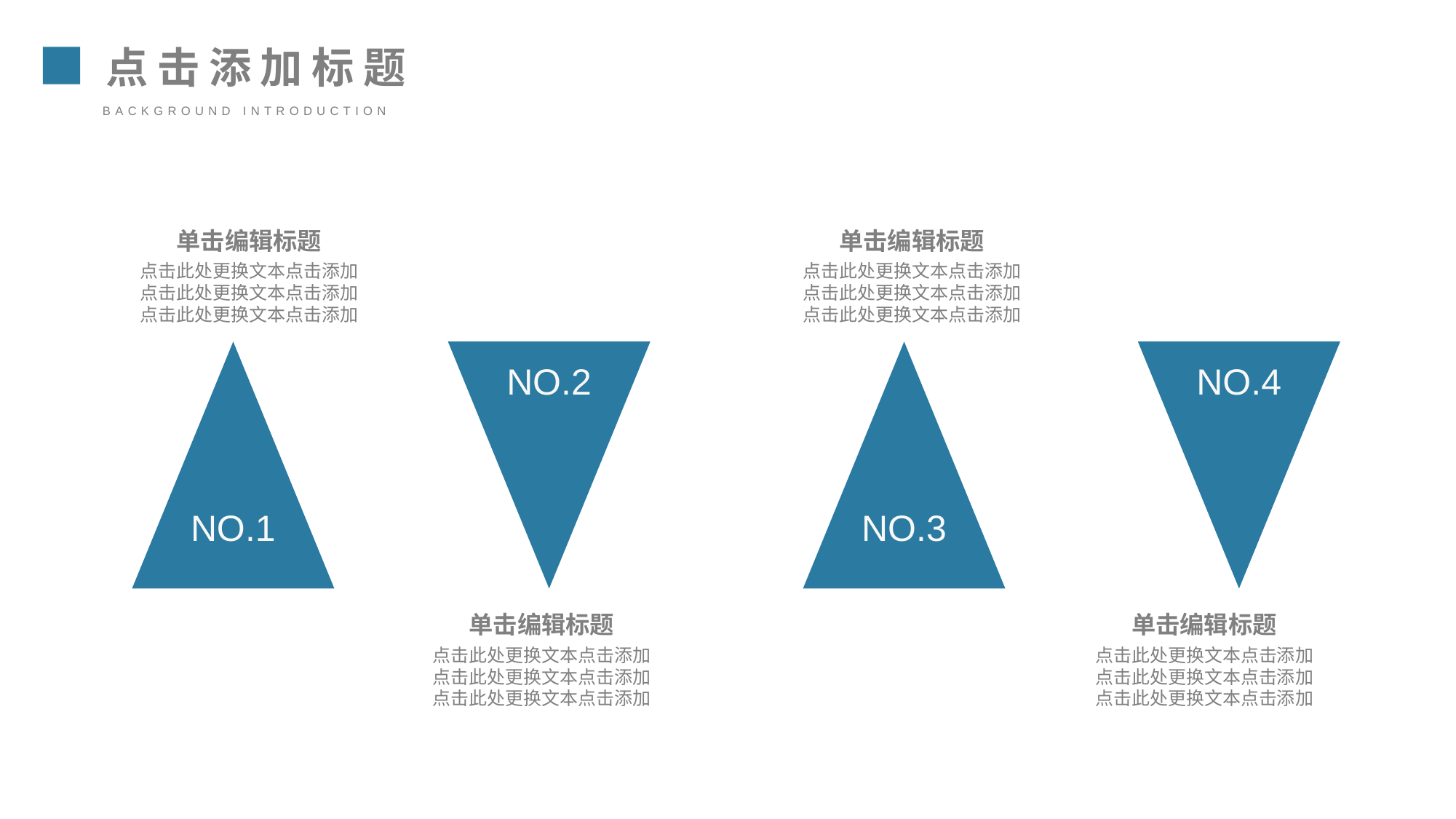

点击添加标题
background introduction

单击编辑标题
单击编辑标题
点击此处更换文本点击添加
点击此处更换文本点击添加
点击此处更换文本点击添加

点击此处更换文本点击添加
点击此处更换文本点击添加
点击此处更换文本点击添加

NO.2
NO.4

NO.3
NO.1

单击编辑标题
单击编辑标题
点击此处更换文本点击添加
点击此处更换文本点击添加
点击此处更换文本点击添加

点击此处更换文本点击添加
点击此处更换文本点击添加
点击此处更换文本点击添加